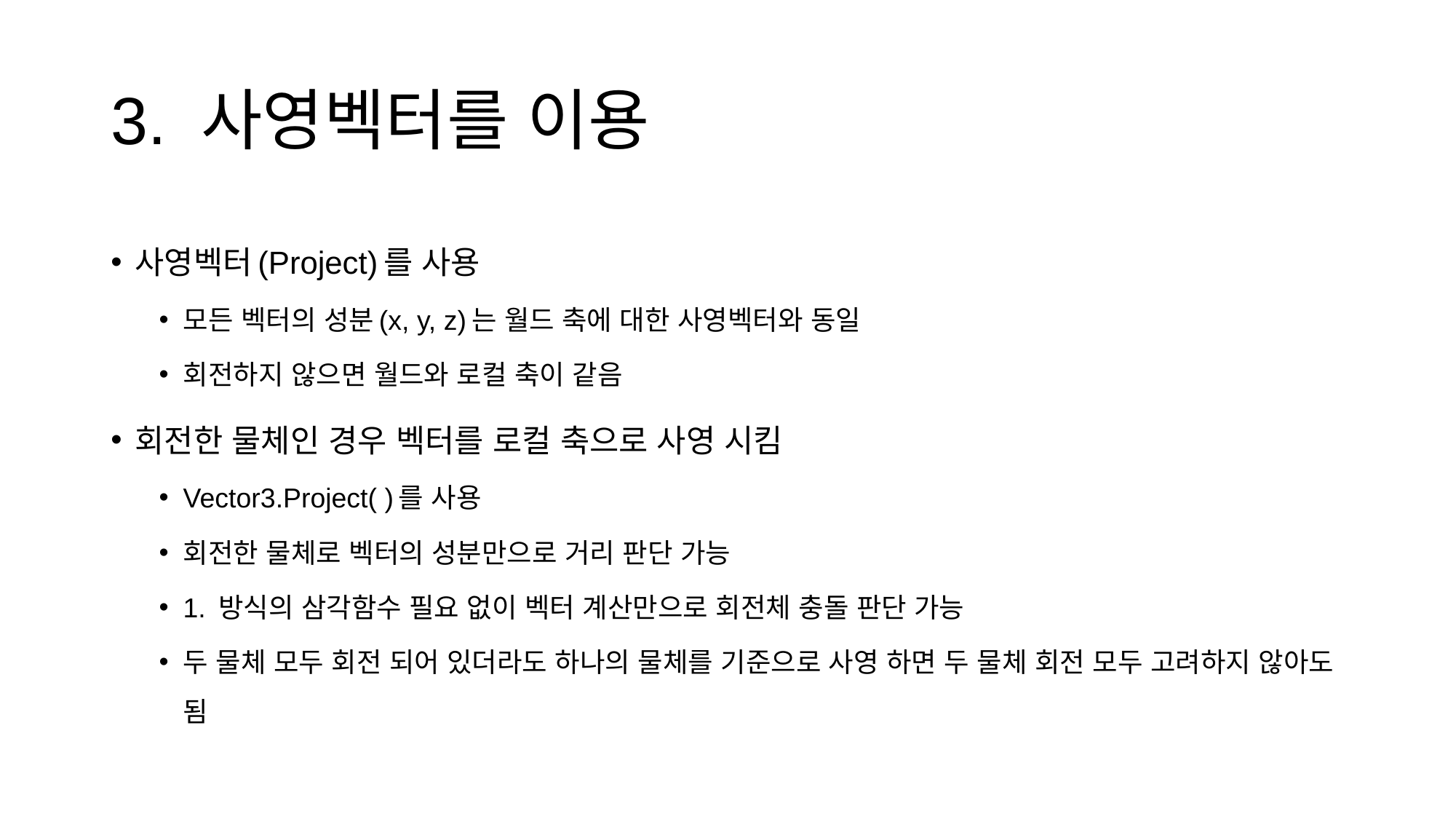

# 3. 사영벡터를 이용
사영벡터(Project)를 사용
모든 벡터의 성분(x, y, z)는 월드 축에 대한 사영벡터와 동일
회전하지 않으면 월드와 로컬 축이 같음
회전한 물체인 경우 벡터를 로컬 축으로 사영 시킴
Vector3.Project( )를 사용
회전한 물체로 벡터의 성분만으로 거리 판단 가능
1. 방식의 삼각함수 필요 없이 벡터 계산만으로 회전체 충돌 판단 가능
두 물체 모두 회전 되어 있더라도 하나의 물체를 기준으로 사영 하면 두 물체 회전 모두 고려하지 않아도 됨